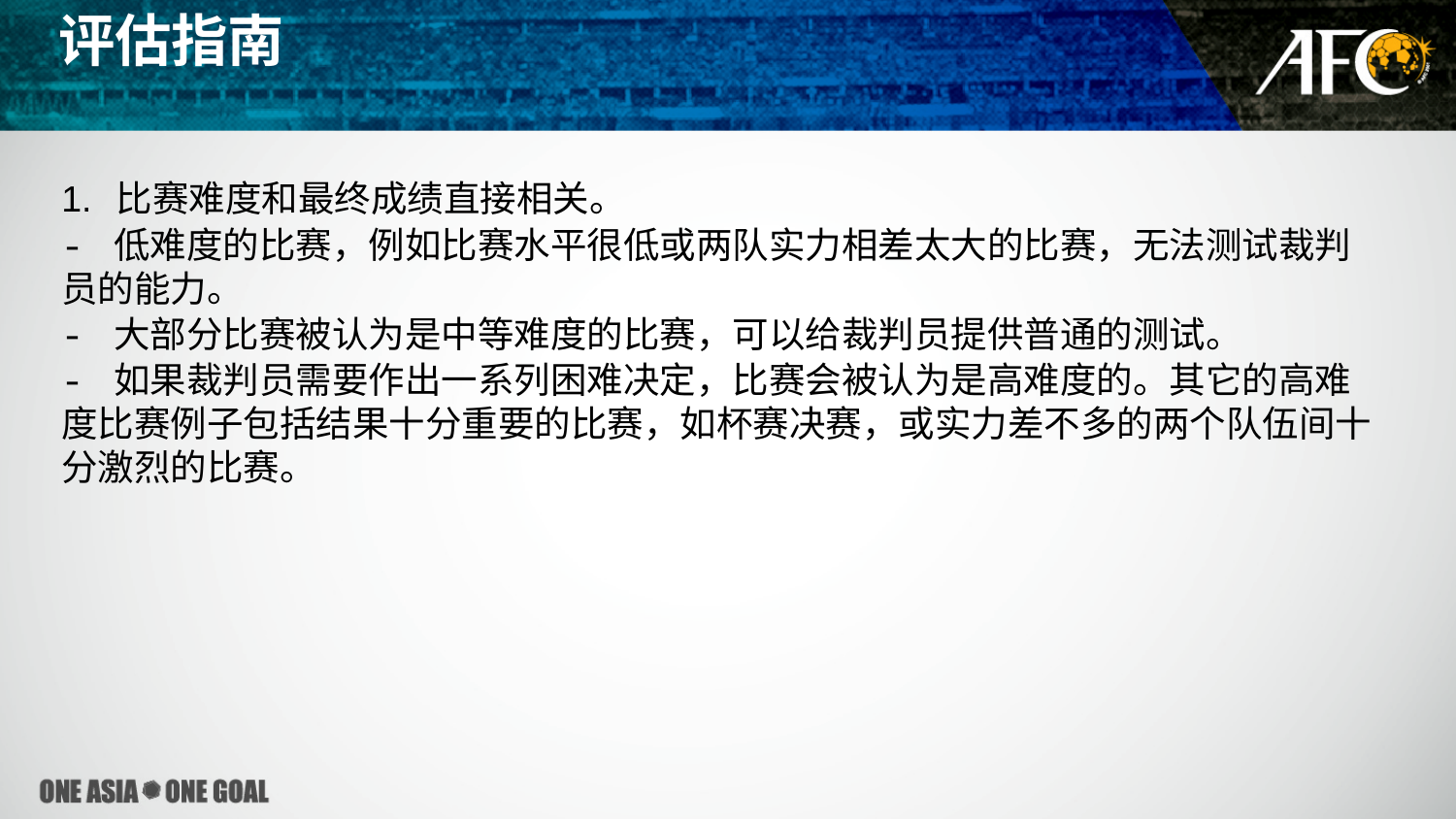

评估指南
比赛难度和最终成绩直接相关。
- 低难度的比赛，例如比赛水平很低或两队实力相差太大的比赛，无法测试裁判员的能力。
- 大部分比赛被认为是中等难度的比赛，可以给裁判员提供普通的测试。
- 如果裁判员需要作出一系列困难决定，比赛会被认为是高难度的。其它的高难度比赛例子包括结果十分重要的比赛，如杯赛决赛，或实力差不多的两个队伍间十分激烈的比赛。